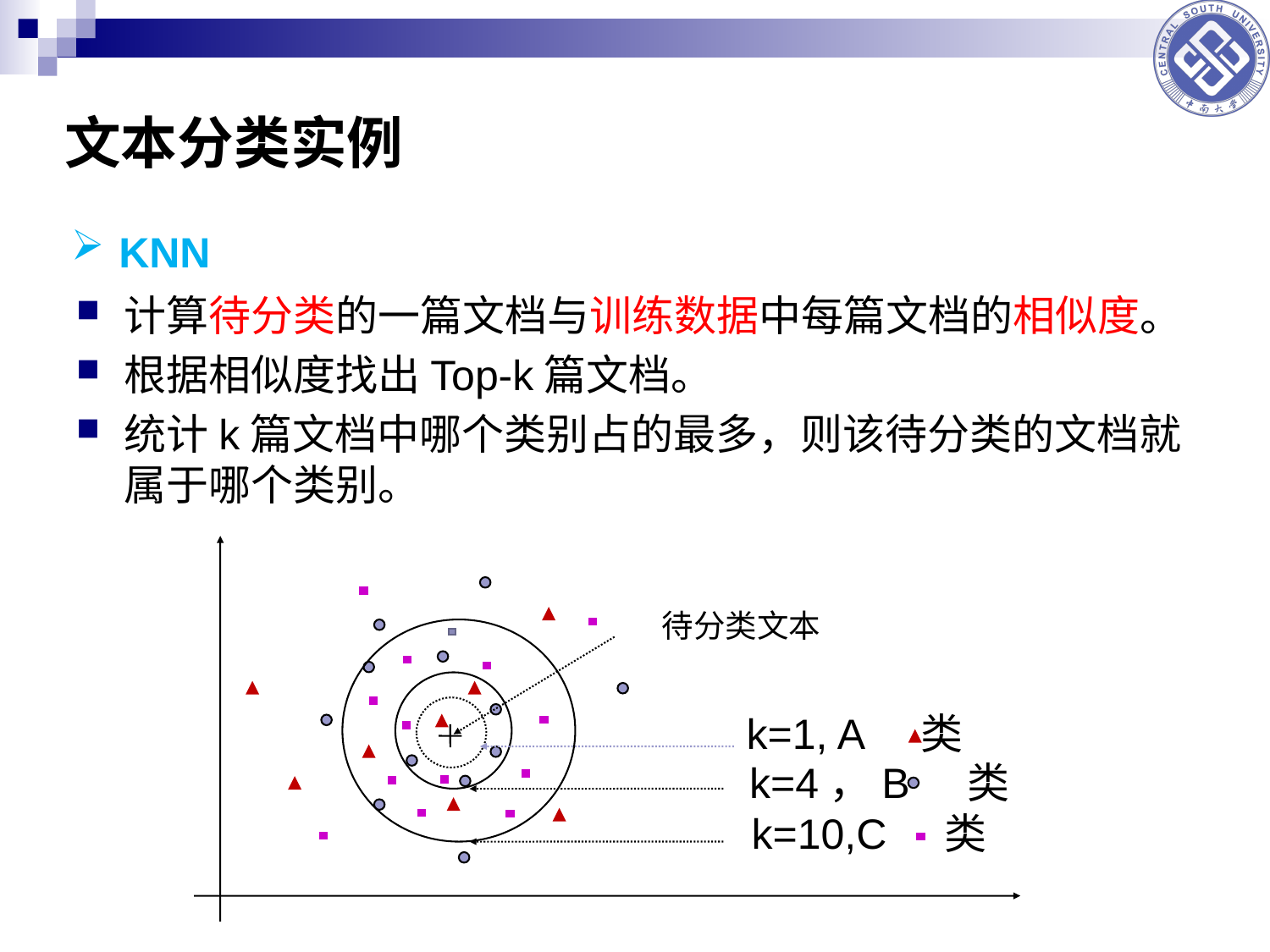

文本分类实例
KNN
计算待分类的一篇文档与训练数据中每篇文档的相似度。
根据相似度找出Top-k篇文档。
统计k篇文档中哪个类别占的最多，则该待分类的文档就属于哪个类别。

待分类文本

k=1, A    类

k=4，B    类

k=10,C    类